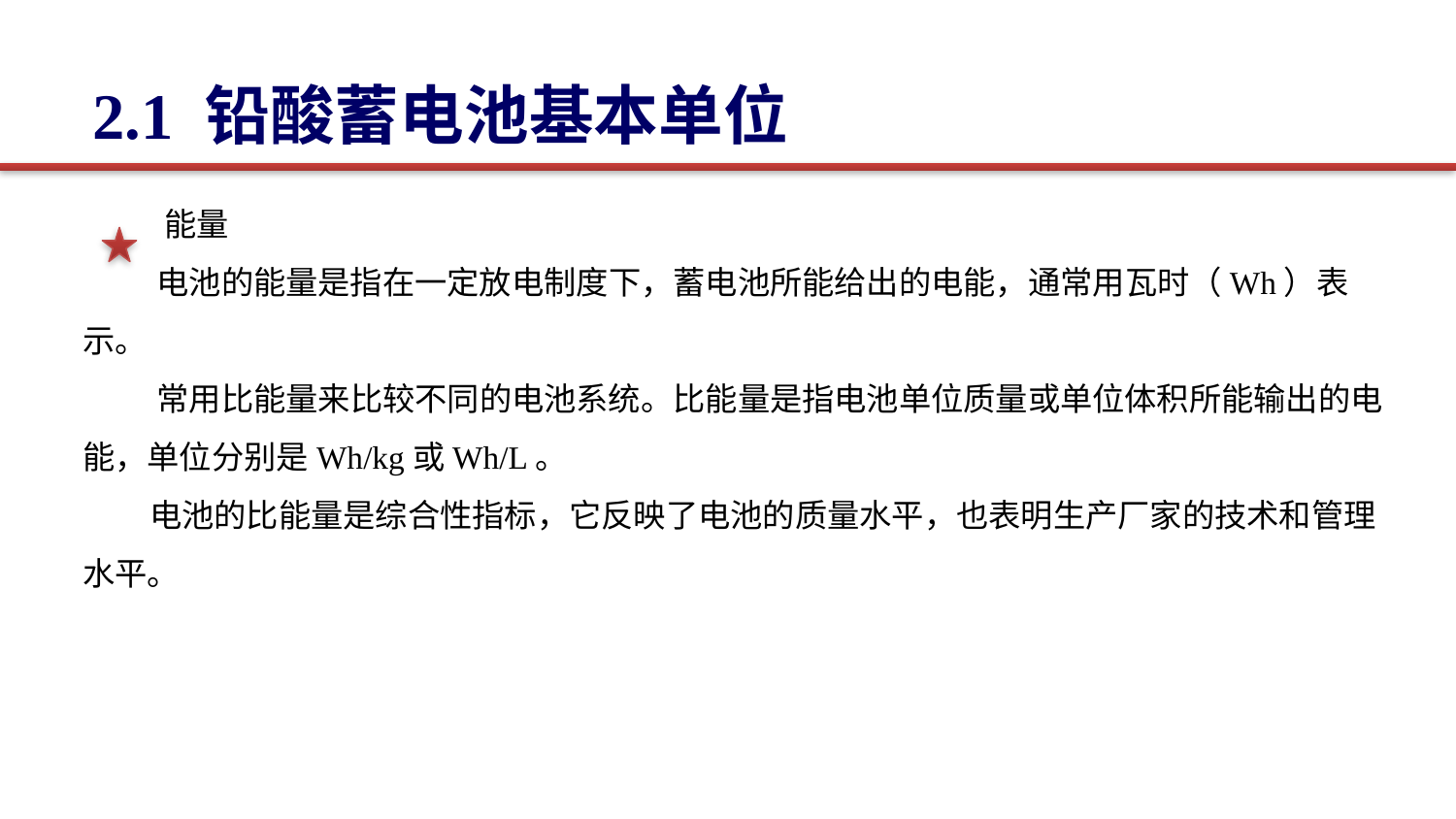

2.1 铅酸蓄电池基本单位

    能量
   电池的能量是指在一定放电制度下，蓄电池所能给出的电能，通常用瓦时（Wh）表示。
   常用比能量来比较不同的电池系统。比能量是指电池单位质量或单位体积所能输出的电能，单位分别是Wh/kg或Wh/L。
  电池的比能量是综合性指标，它反映了电池的质量水平，也表明生产厂家的技术和管理水平。